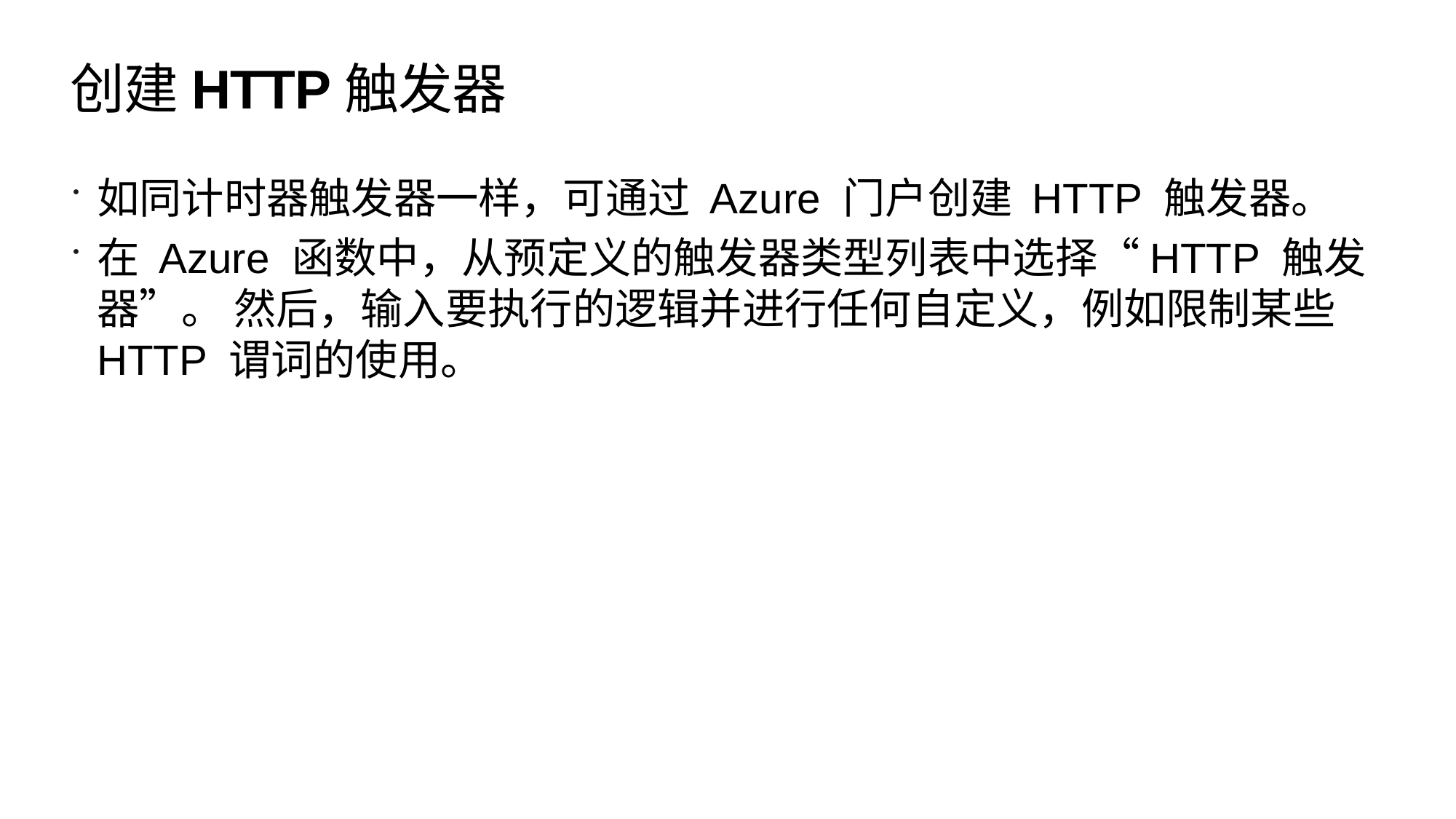

# 创建HTTP触发器
如同计时器触发器一样，可通过 Azure 门户创建 HTTP 触发器。
在 Azure 函数中，从预定义的触发器类型列表中选择“HTTP 触发器”。 然后，输入要执行的逻辑并进行任何自定义，例如限制某些 HTTP 谓词的使用。